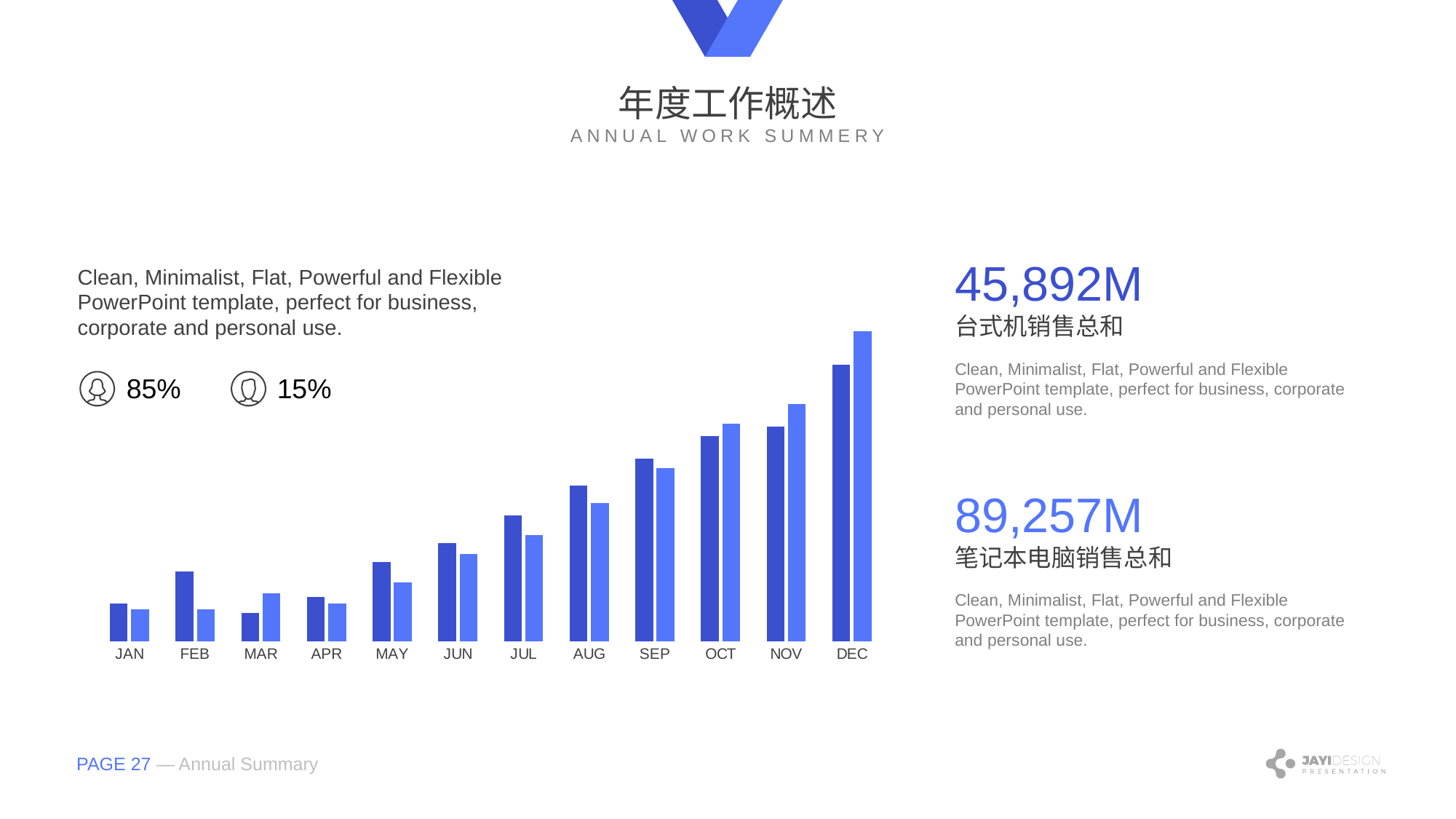

年度工作概述
ANNUAL WORK SUMMERY
e7d195523061f1c0cef09ac28eaae964ec9988a5cce77c8b8C1E4685C6E6B40CD7615480512384A61EE159C6FE0045D14B61E85D0A95589D558B81FFC809322ACC20DC2254D928200A3EA0841B8B1814961BE795024DFDEF45878460D5EEC04B3DB4C246007153409DEDE37CA726A66AF19B77CE744E11CADCFB09B3408DEC1F688348922E38CCEE

### Chart

| Category | 台式机 | 笔记本电脑 |
|---|---|---|
| JAN | 2.4 | 2.0 |
| FEB | 4.4 | 2.0 |
| MAR | 1.8 | 3.0 |
| APR | 2.8 | 2.4 |
| MAY | 5.0 | 3.7 |
| JUN | 6.2 | 5.5 |
| JUL | 7.9 | 6.7 |
| AUG | 9.8 | 8.7 |
| SEP | 11.5 | 10.9 |
| OCT | 12.9 | 13.7 |
| NOV | 13.5 | 14.9 |
| DEC | 17.4 | 19.5 |
45,892M
台式机销售总和
Clean, Minimalist, Flat, Powerful and Flexible PowerPoint template, perfect for business, corporate and personal use.
Clean, Minimalist, Flat, Powerful and Flexible PowerPoint template, perfect for business, corporate and personal use.
85%

15%

89,257M
笔记本电脑销售总和
Clean, Minimalist, Flat, Powerful and Flexible PowerPoint template, perfect for business, corporate and personal use.